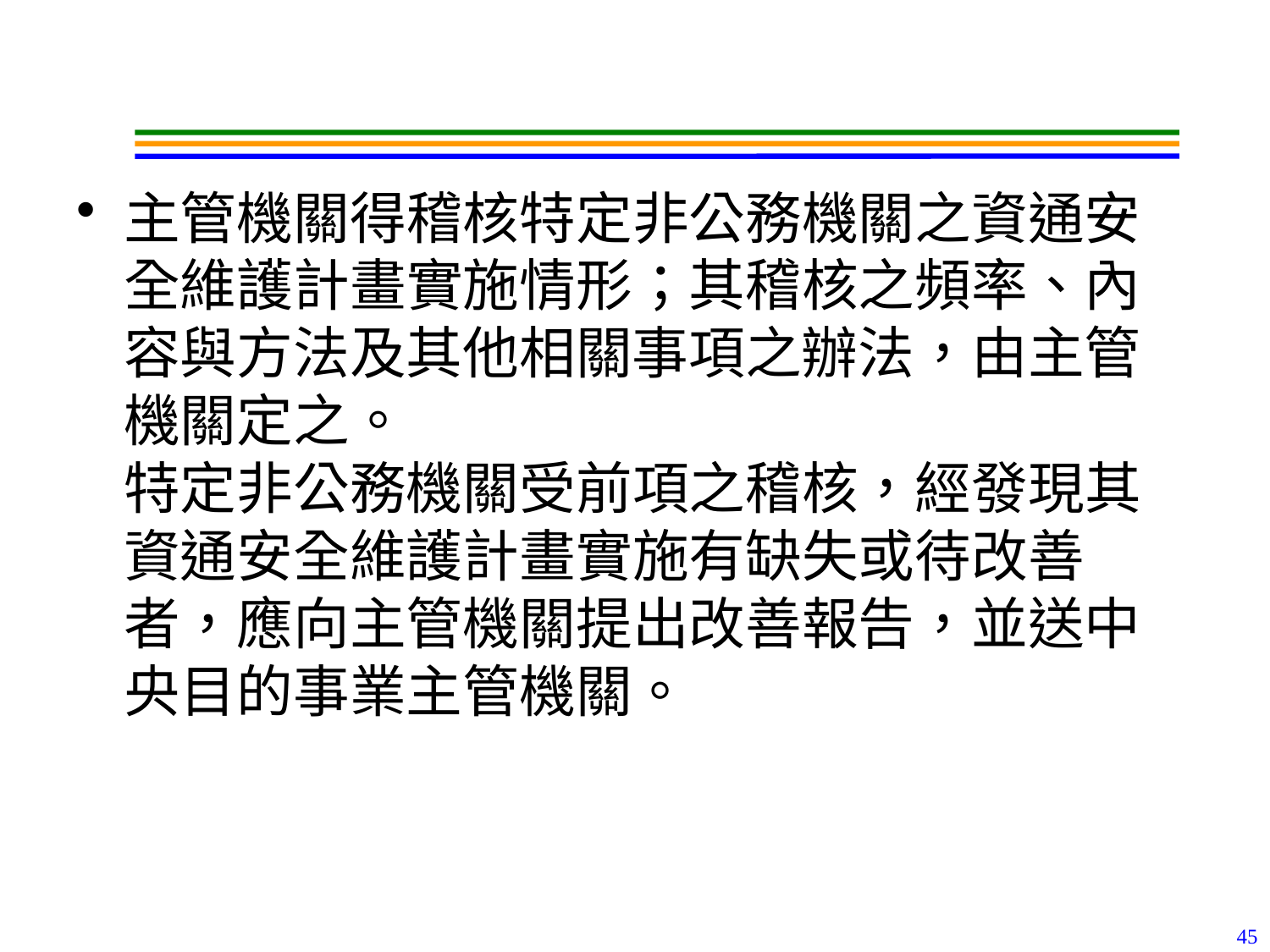

#
主管機關得稽核特定非公務機關之資通安全維護計畫實施情形；其稽核之頻率、內容與方法及其他相關事項之辦法，由主管機關定之。
特定非公務機關受前項之稽核，經發現其資通安全維護計畫實施有缺失或待改善者，應向主管機關提出改善報告，並送中央目的事業主管機關。

45